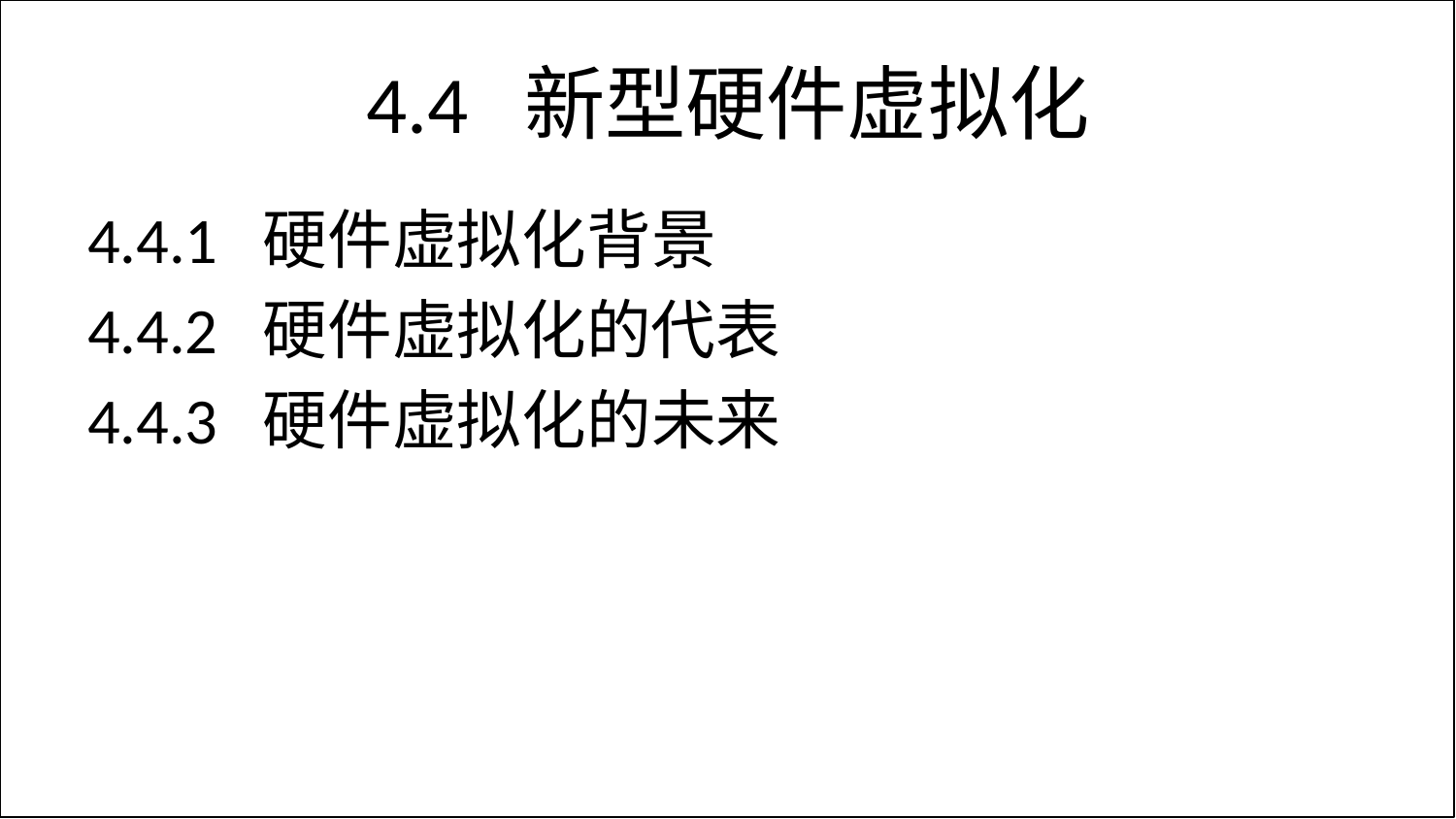

# 4.4  新型硬件虚拟化
4.4.1  硬件虚拟化背景
4.4.2  硬件虚拟化的代表
4.4.3  硬件虚拟化的未来